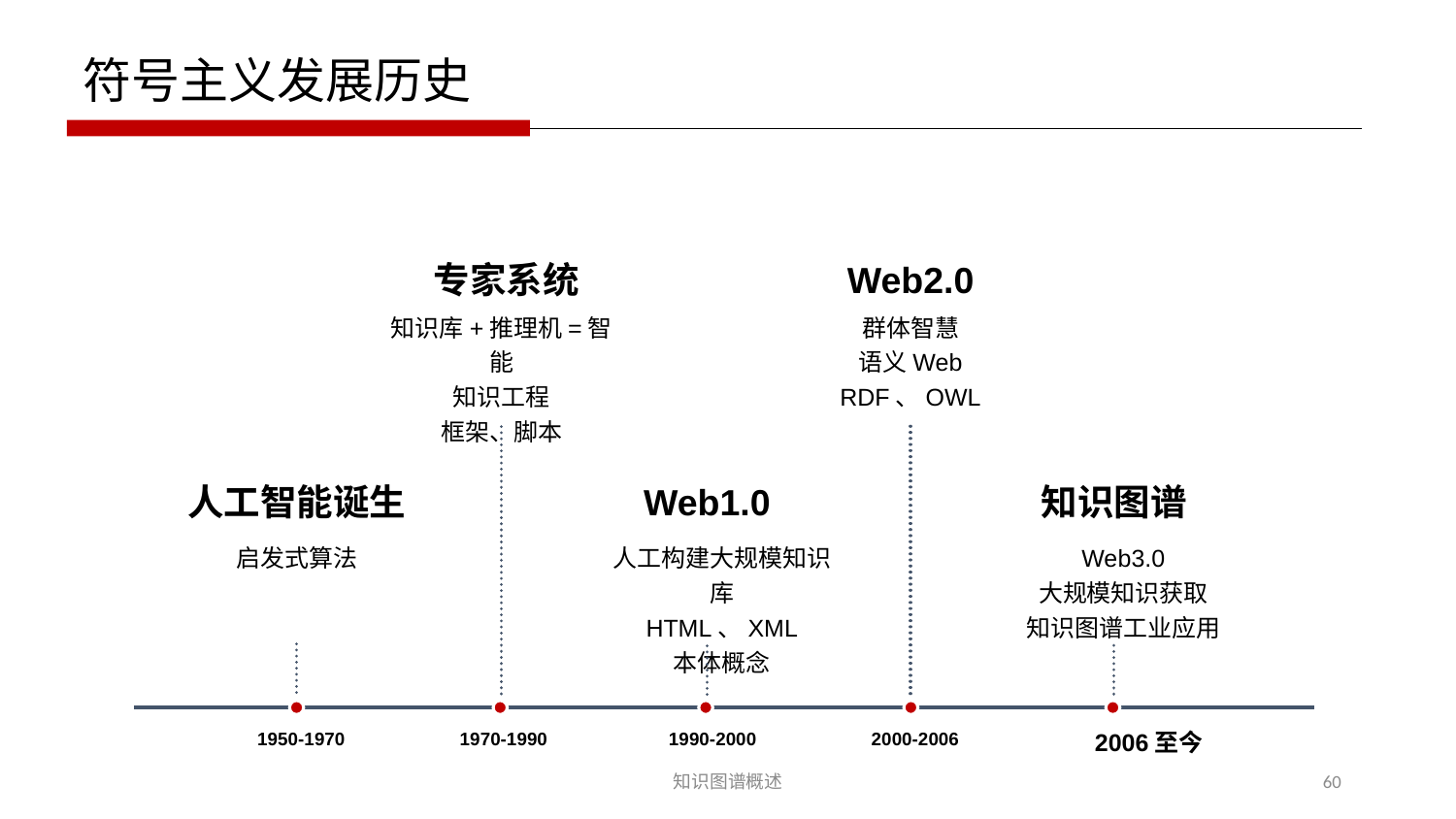

符号主义发展历史

专家系统
Web2.0

知识库+推理机=智能
知识工程
框架、脚本
群体智慧
语义Web
RDF、OWL

人工智能诞生
Web1.0
知识图谱
启发式算法
人工构建大规模知识库
HTML、XML
本体概念
Web3.0
大规模知识获取
知识图谱工业应用

1950-1970
1970-1990
1990-2000
2000-2006
2006至今
知识图谱概述
60